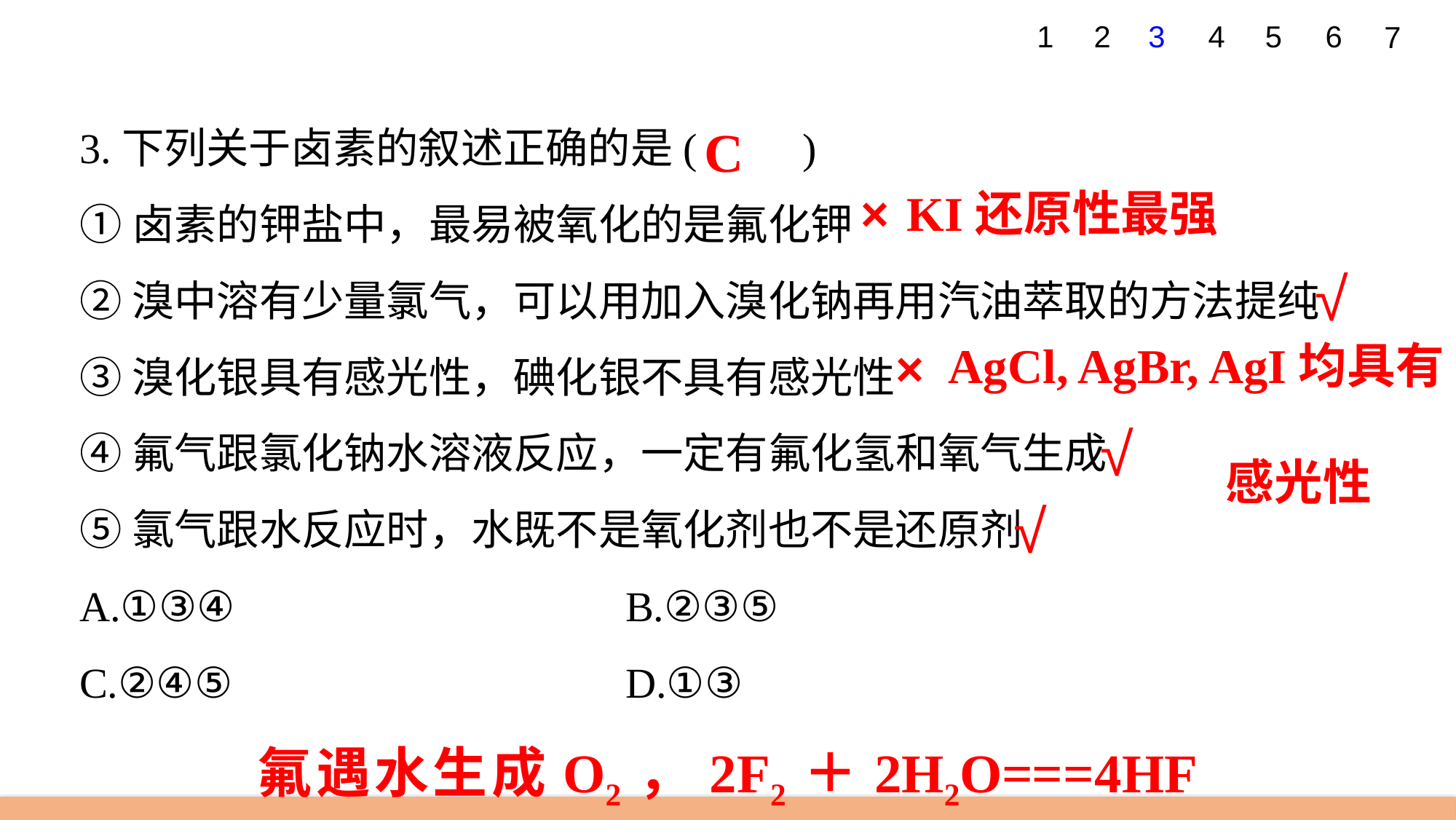

1
2
3
4
5
6
7
C
3.下列关于卤素的叙述正确的是(　　)
①卤素的钾盐中，最易被氧化的是氟化钾
②溴中溶有少量氯气，可以用加入溴化钠再用汽油萃取的方法提纯
③溴化银具有感光性，碘化银不具有感光性
④氟气跟氯化钠水溶液反应，一定有氟化氢和氧气生成
⑤氯气跟水反应时，水既不是氧化剂也不是还原剂
A.①③④  				B.②③⑤
C.②④⑤  				D.①③
×
KI还原性最强
√
AgCl, AgBr, AgI均具有
                         感光性
×
√
√
氟遇水生成O2，2F2＋2H2O===4HF＋O2